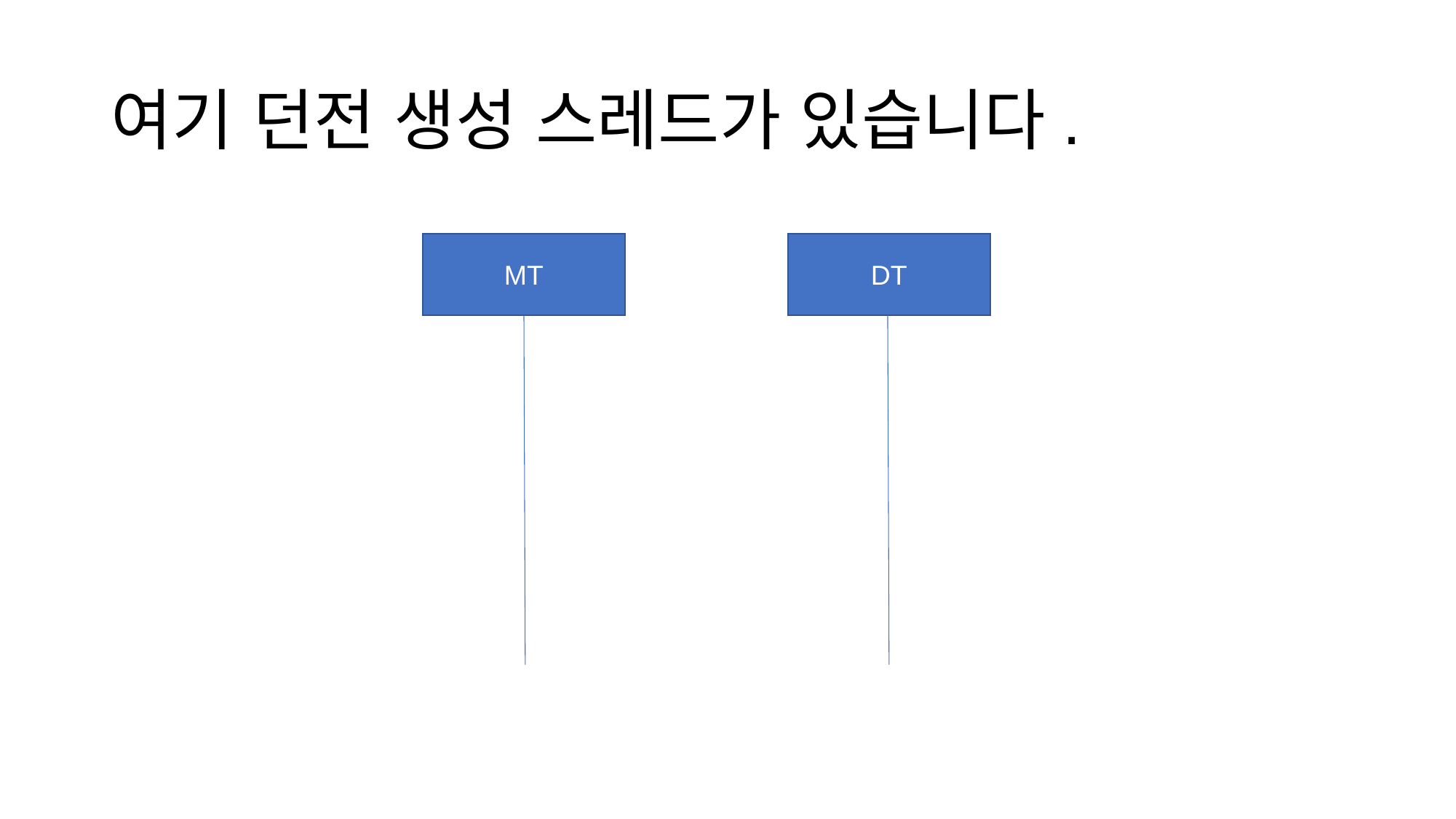

# 여기 던전 생성 스레드가 있습니다.
MT
DT